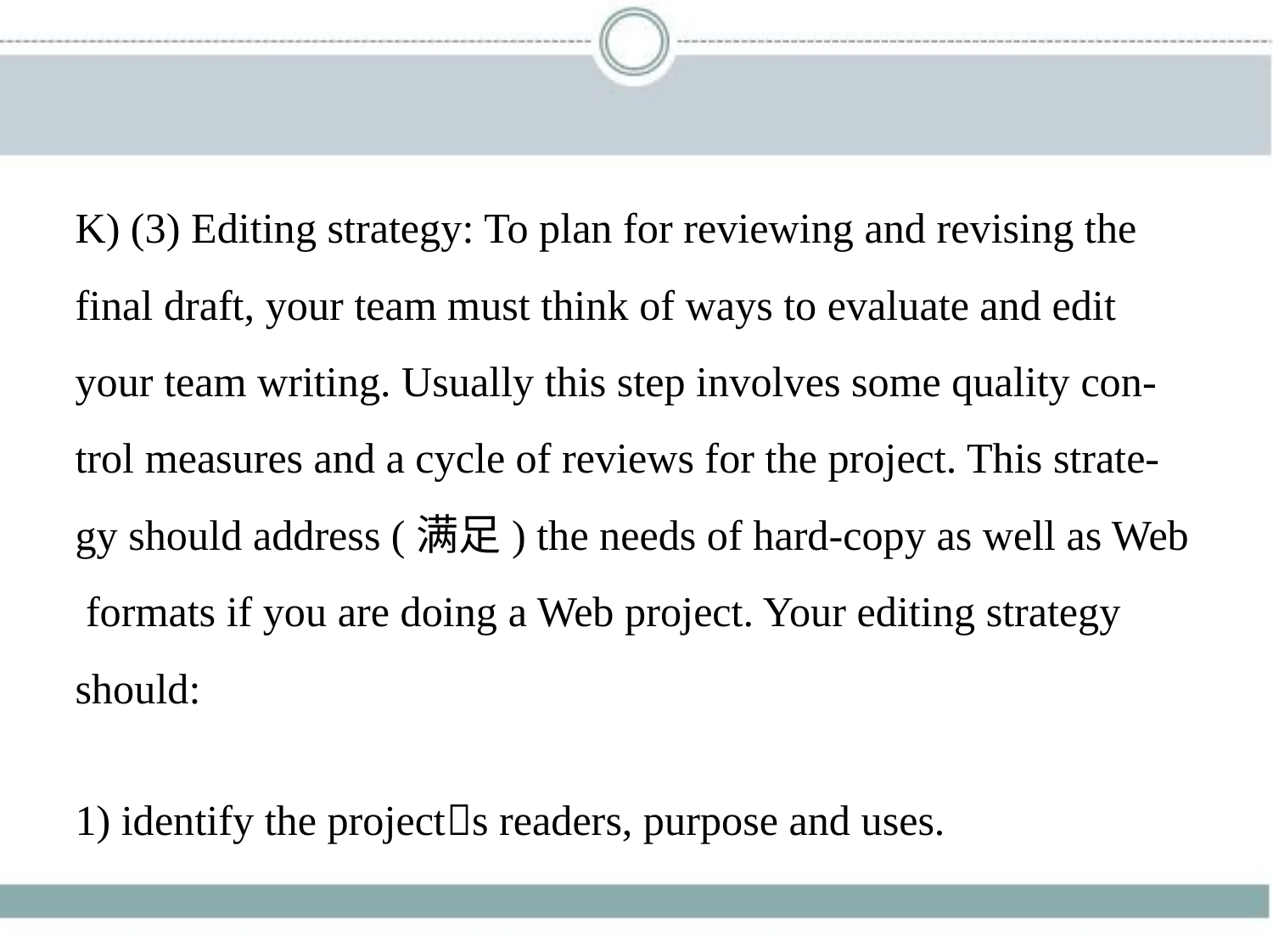

K) (3) Editing strategy: To plan for reviewing and revising the
final draft, your team must think of ways to evaluate and edit
your team writing. Usually this step involves some quality con-
trol measures and a cycle of reviews for the project. This strate-
gy should address (满足) the needs of hard-copy as well as Web
 formats if you are doing a Web project. Your editing strategy
should:
1) identify the project􀆳s readers, purpose and uses.